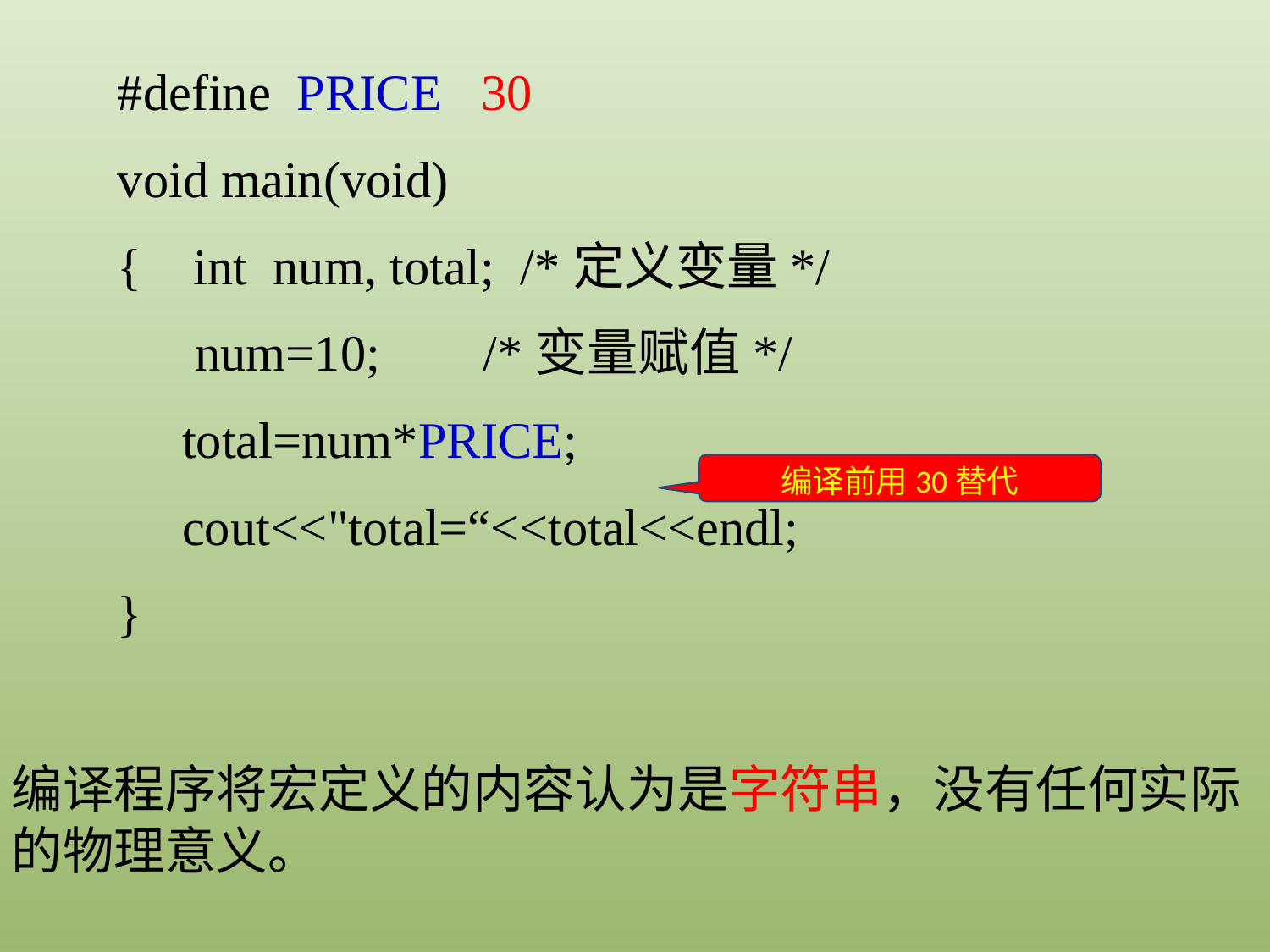

#define  PRICE   30
void main(void)
{    int  num, total;  /*定义变量*/
      num=10;        /*变量赋值*/
     total=num*PRICE;
     cout<<"total=“<<total<<endl;
}
编译前用30替代
编译程序将宏定义的内容认为是字符串，没有任何实际的物理意义。
259